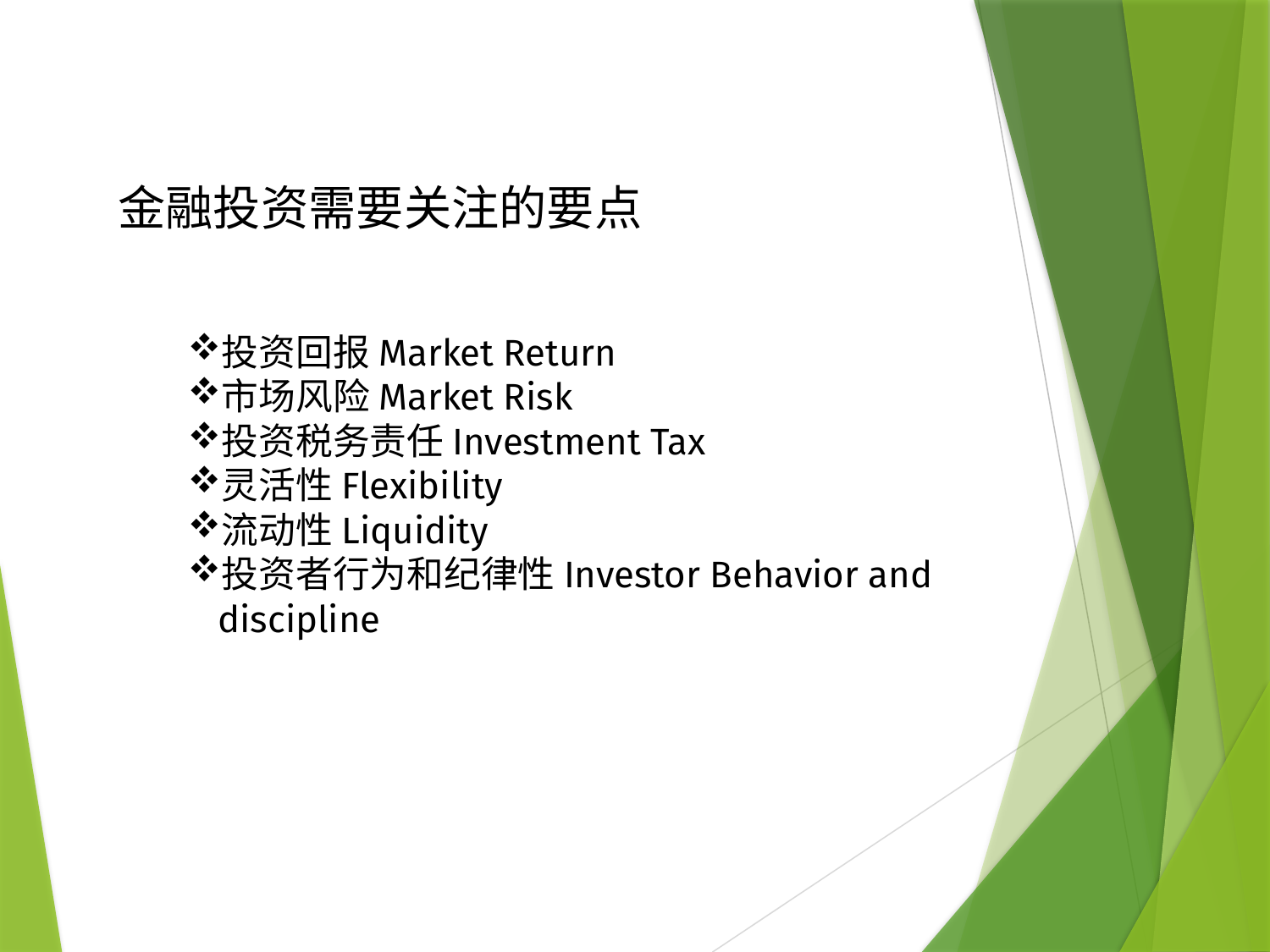

金融投资需要关注的要点
投资回报Market Return
市场风险Market Risk
投资税务责任Investment Tax
灵活性Flexibility
流动性Liquidity
投资者行为和纪律性Investor Behavior and discipline